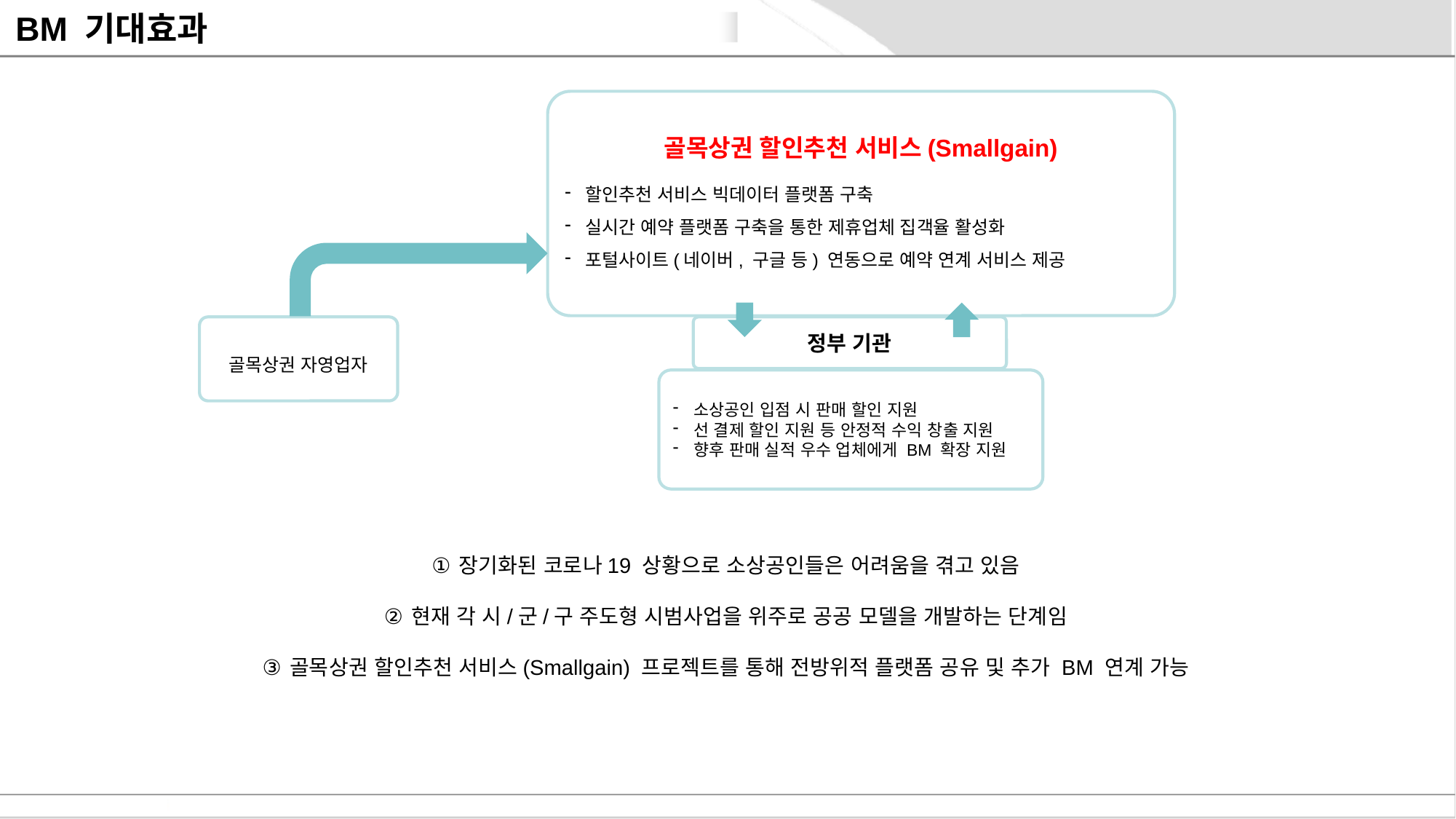

# BM 기대효과
골목상권 할인추천 서비스(Smallgain)
할인추천 서비스 빅데이터 플랫폼 구축
실시간 예약 플랫폼 구축을 통한 제휴업체 집객율 활성화
포털사이트(네이버, 구글 등) 연동으로 예약 연계 서비스 제공

골목상권 자영업자
정부 기관
소상공인 입점 시 판매 할인 지원
선 결제 할인 지원 등 안정적 수익 창출 지원
향후 판매 실적 우수 업체에게 BM 확장 지원
장기화된 코로나19 상황으로 소상공인들은 어려움을 겪고 있음
현재 각 시/군/구 주도형 시범사업을 위주로 공공 모델을 개발하는 단계임
골목상권 할인추천 서비스(Smallgain) 프로젝트를 통해 전방위적 플랫폼 공유 및 추가 BM 연계 가능